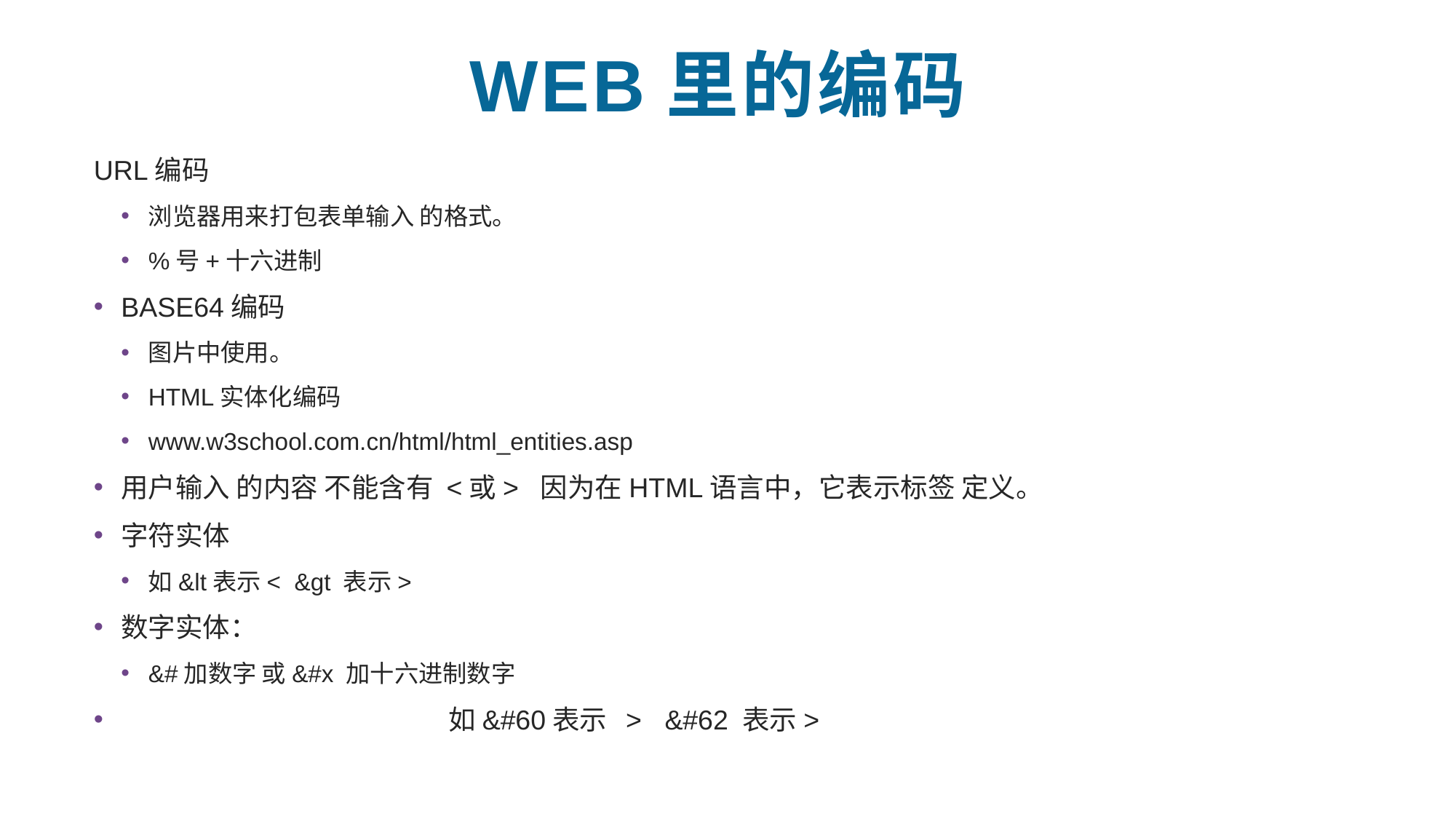

# WEB里的编码

URL编码
浏览器用来打包表单输入 的格式。
%号+十六进制
BASE64编码
图片中使用。
HTML实体化编码
www.w3school.com.cn/html/html_entities.asp
用户输入 的内容 不能含有 <或>  因为在HTML语言中，它表示标签 定义。
字符实体
如&lt表示<  &gt 表示>
数字实体：
&#加数字 或&#x 加十六进制数字
			如&#60表示  >   &#62 表示>